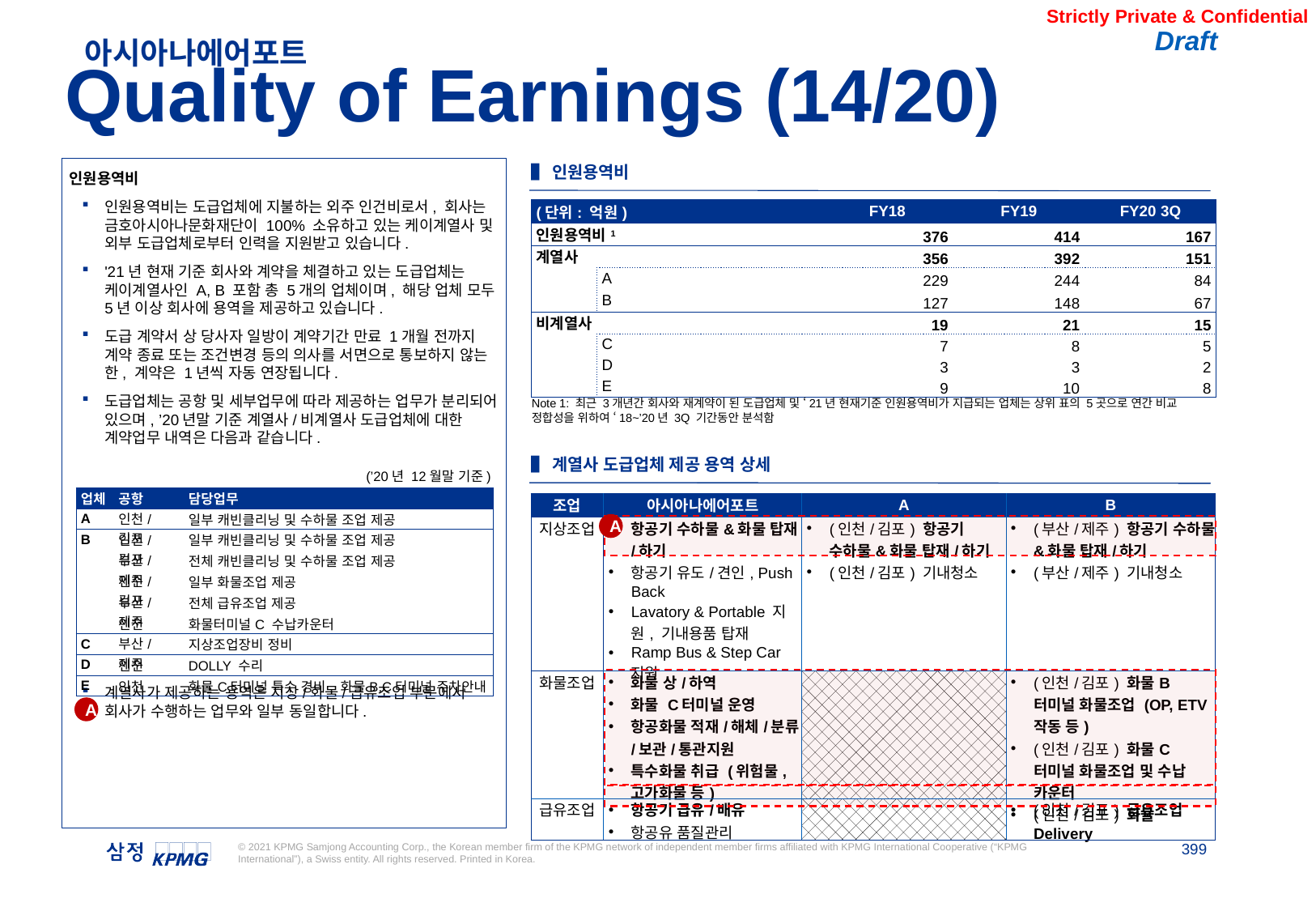

아시아나에어포트
Quality of Earnings (14/20)
▌인원용역비

인원용역비
인원용역비는 도급업체에 지불하는 외주 인건비로서, 회사는 금호아시아나문화재단이 100% 소유하고 있는 케이계열사 및 외부 도급업체로부터 인력을 지원받고 있습니다.
'21년 현재 기준 회사와 계약을 체결하고 있는 도급업체는 케이계열사인 A, B 포함 총 5개의 업체이며, 해당 업체 모두 5년 이상 회사에 용역을 제공하고 있습니다.
도급 계약서 상 당사자 일방이 계약기간 만료 1개월 전까지 계약 종료 또는 조건변경 등의 의사를 서면으로 통보하지 않는 한, 계약은 1년씩 자동 연장됩니다.
도급업체는 공항 및 세부업무에 따라 제공하는 업무가 분리되어 있으며, ’20년말 기준 계열사/비계열사 도급업체에 대한 계약업무 내역은 다음과 같습니다.

계열사가 제공하는 용역은 지상/화물/급유조업 부문에서 회사가 수행하는 업무와 일부 동일합니다.

| (단위: 억원) |  | FY18 | FY19 | FY20 3Q |
| --- | --- | --- | --- | --- |
| 인원용역비1 |  | 376 | 414 | 167 |
| 계열사 |  | 356 | 392 | 151 |
|  | A | 229 | 244 | 84 |
|  | B | 127 | 148 | 67 |
| 비계열사 |  | 19 | 21 | 15 |
|  | C | 7 | 8 | 5 |
|  | D | 3 | 3 | 2 |
|  | E | 9 | 10 | 8 |
Note 1: 최근 3개년간 회사와 재계약이 된 도급업체 및 ‘21년 현재기준 인원용역비가 지급되는 업체는 상위 표의 5곳으로 연간 비교 정합성을 위하여 ‘18~’20년 3Q 기간동안 분석함
▌계열사 도급업체 제공 용역 상세

(’20년 12월말 기준)

| 업체 | 공항 | 담당업무 |
| --- | --- | --- |
| A | 인천/김포 | 일부 캐빈클리닝 및 수하물 조업 제공 |
| B | 인천/김포 | 일부 캐빈클리닝 및 수하물 조업 제공 |
|  | 부산/제주 | 전체 캐빈클리닝 및 수하물 조업 제공 |
|  | 인천/김포 | 일부 화물조업 제공 |
|  | 부산/제주 | 전체 급유조업 제공 |
|  | 인천 | 화물터미널C 수납카운터 |
| C | 부산/제주 | 지상조업장비 정비 |
| D | 인천 | DOLLY 수리 |
| E | 인천 | 화물C터미널 특수 경비, 화물B,C터미널 주차안내 |
| 조업 | 아시아나에어포트 | A | B |
| --- | --- | --- | --- |
| 지상조업 | 항공기 수하물&화물 탑재/하기 항공기 유도/견인, Push Back Lavatory & Portable 지원, 기내용품 탑재 Ramp Bus & Step Car 지원 | (인천/김포) 항공기 수하물&화물 탑재/하기 (인천/김포) 기내청소 | (부산/제주) 항공기 수하물&화물 탑재/하기 (부산/제주) 기내청소 |
| 화물조업 | 화물 상/하역 화물 C터미널 운영 항공화물 적재/해체/분류/보관/통관지원 특수화물 취급 (위험물, 고가화물 등) |  | (인천/김포) 화물B터미널 화물조업 (OP, ETV 작동 등) (인천/김포) 화물C터미널 화물조업 및 수납 카운터 (인천/김포) 화물 Delivery |
| 급유조업 | 항공기 급유/배유 항공유 품질관리 |  | (인천/김포) 급유조업 |
A

A